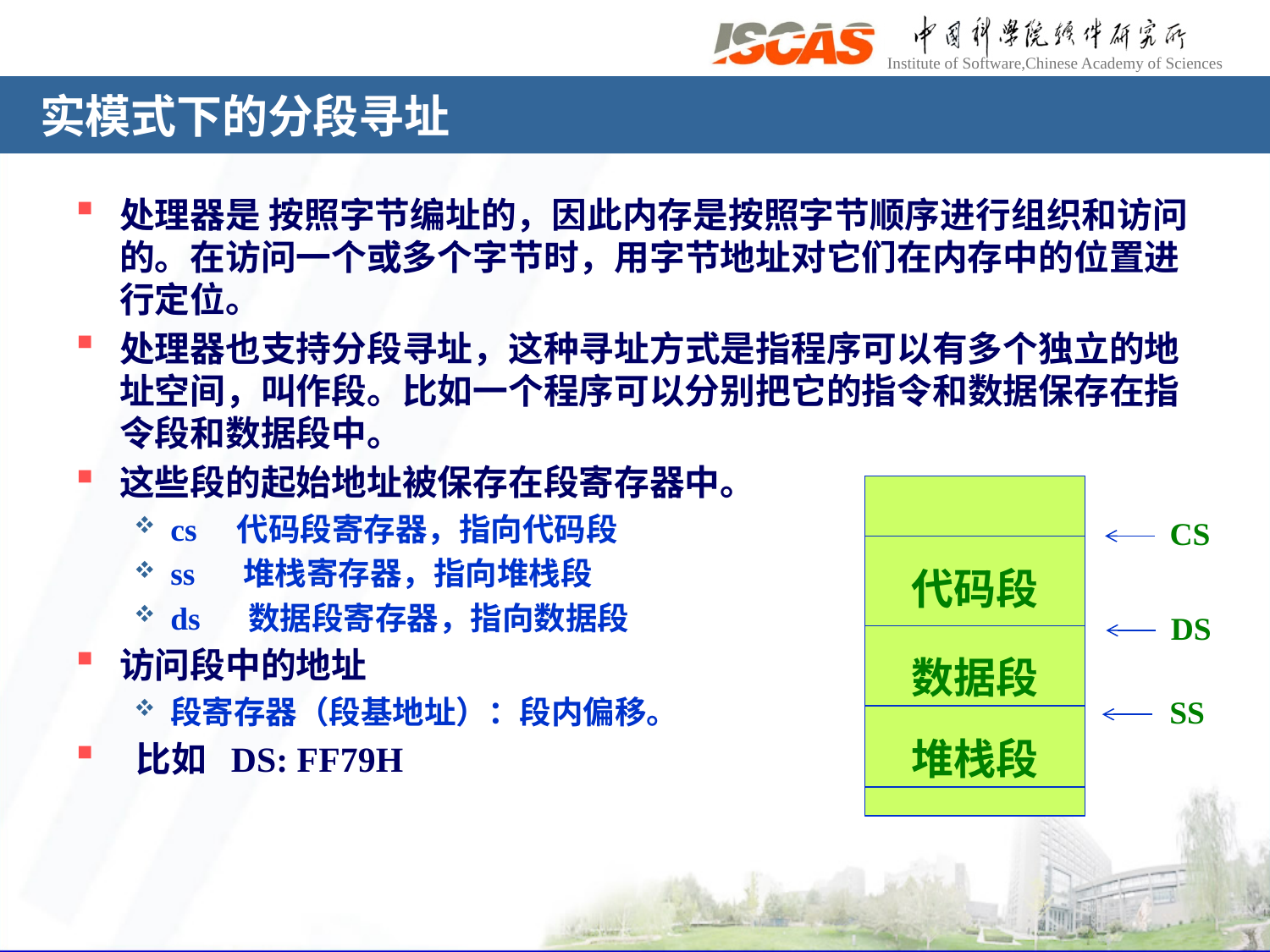

# 实模式下的分段寻址
处理器是 按照字节编址的，因此内存是按照字节顺序进行组织和访问的。在访问一个或多个字节时，用字节地址对它们在内存中的位置进行定位。
处理器也支持分段寻址，这种寻址方式是指程序可以有多个独立的地址空间，叫作段。比如一个程序可以分别把它的指令和数据保存在指令段和数据段中。
这些段的起始地址被保存在段寄存器中。
cs    代码段寄存器，指向代码段
ss     堆栈寄存器，指向堆栈段
ds     数据段寄存器，指向数据段
访问段中的地址
段寄存器（段基地址）：段内偏移。
 比如  DS: FF79H

CS
代码段
DS
数据段
SS
堆栈段